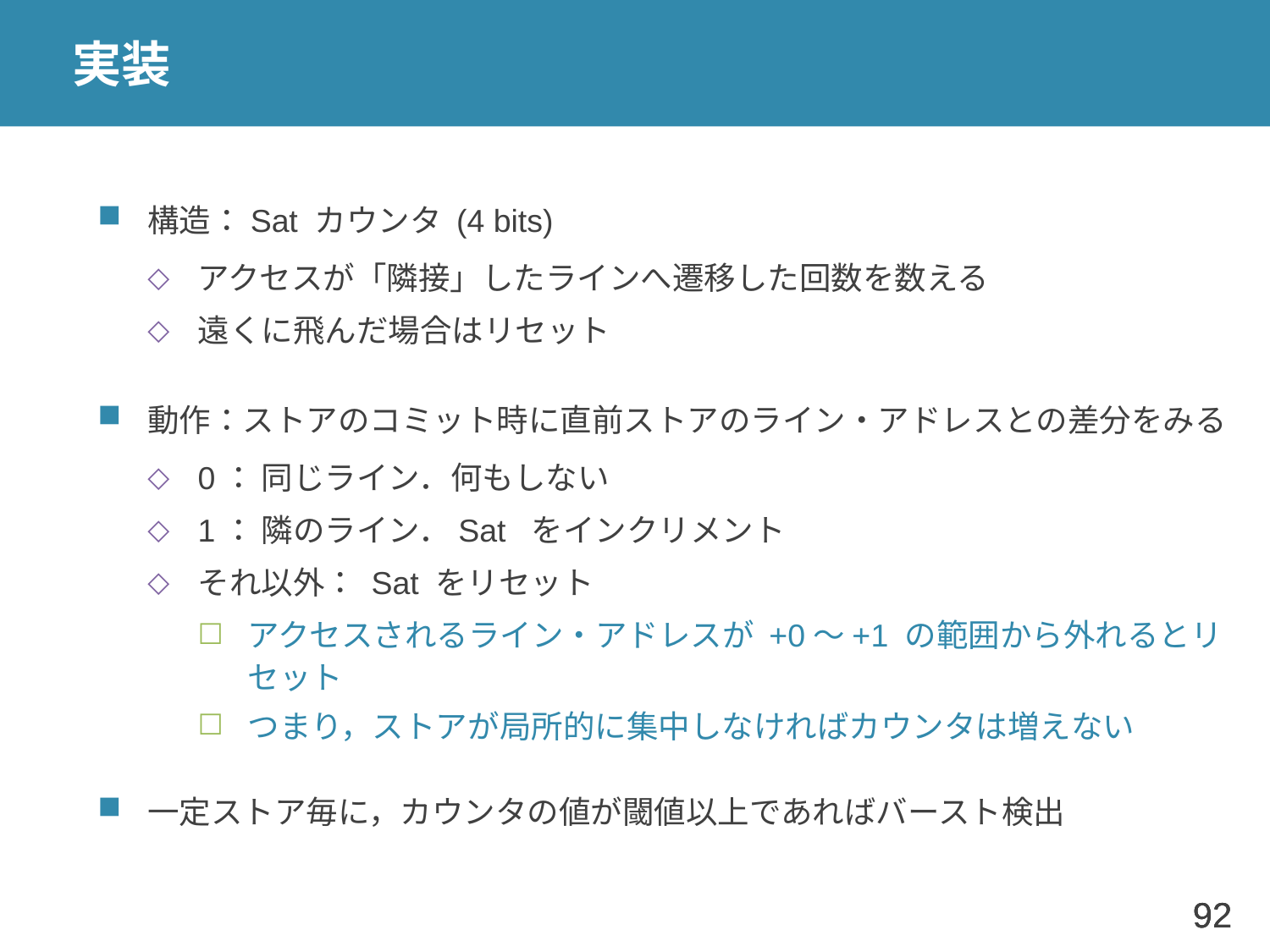

# 実装
構造：Sat カウンタ (4 bits)
アクセスが「隣接」したラインへ遷移した回数を数える
遠くに飛んだ場合はリセット
動作：ストアのコミット時に直前ストアのライン・アドレスとの差分をみる
0： 同じライン．何もしない
1： 隣のライン．Sat  をインクリメント
それ以外： Sat をリセット
アクセスされるライン・アドレスが +0～+1 の範囲から外れるとリセット
つまり，ストアが局所的に集中しなければカウンタは増えない
一定ストア毎に，カウンタの値が閾値以上であればバースト検出